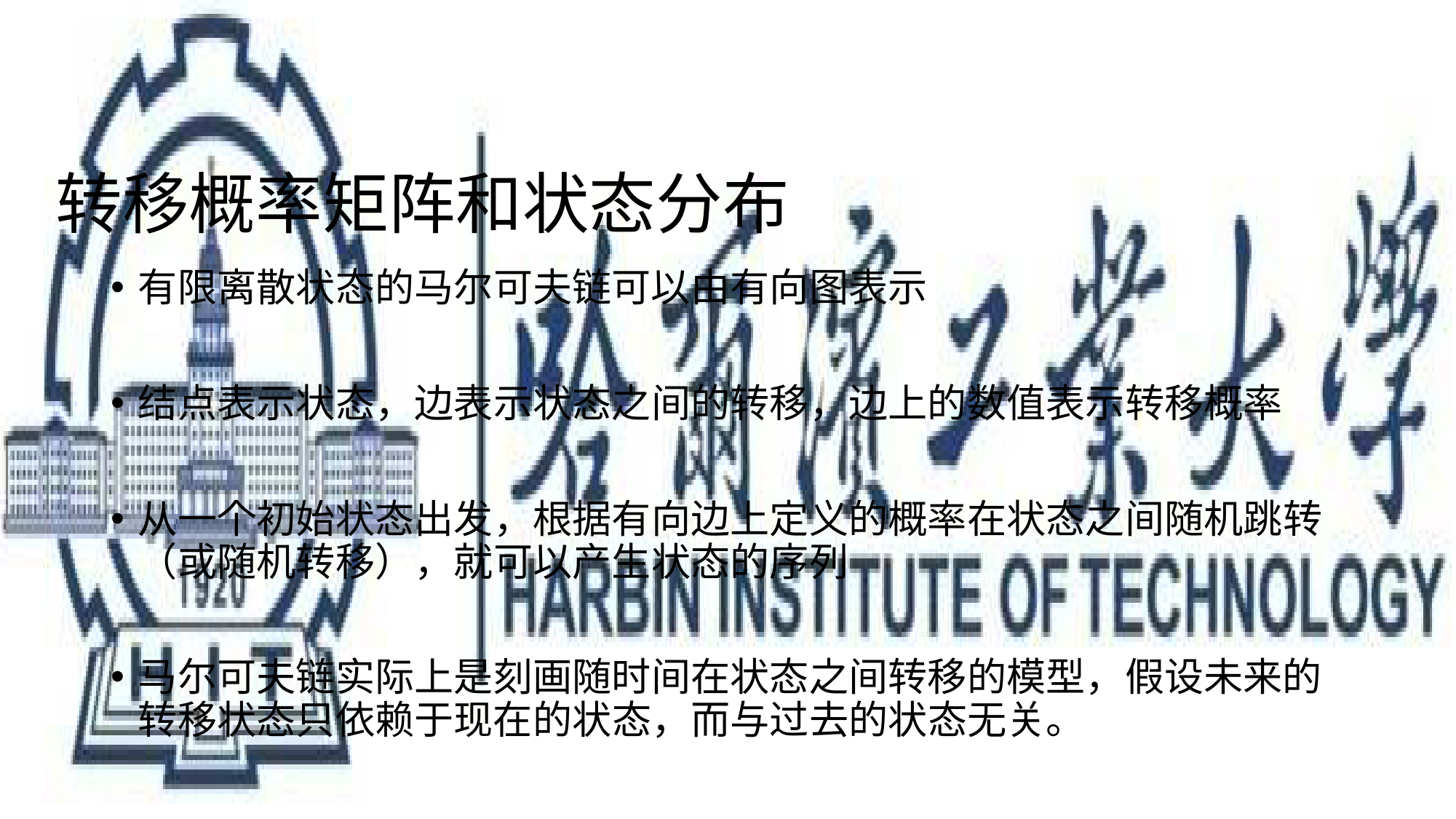

# 转移概率矩阵和状态分布
有限离散状态的马尔可夫链可以由有向图表示

结点表示状态，边表示状态之间的转移，边上的数值表示转移概率

从一个初始状态出发，根据有向边上定义的概率在状态之间随机跳转（或随机转移），就可以产生状态的序列

马尔可夫链实际上是刻画随时间在状态之间转移的模型，假设未来的转移状态只依赖于现在的状态，而与过去的状态无关。